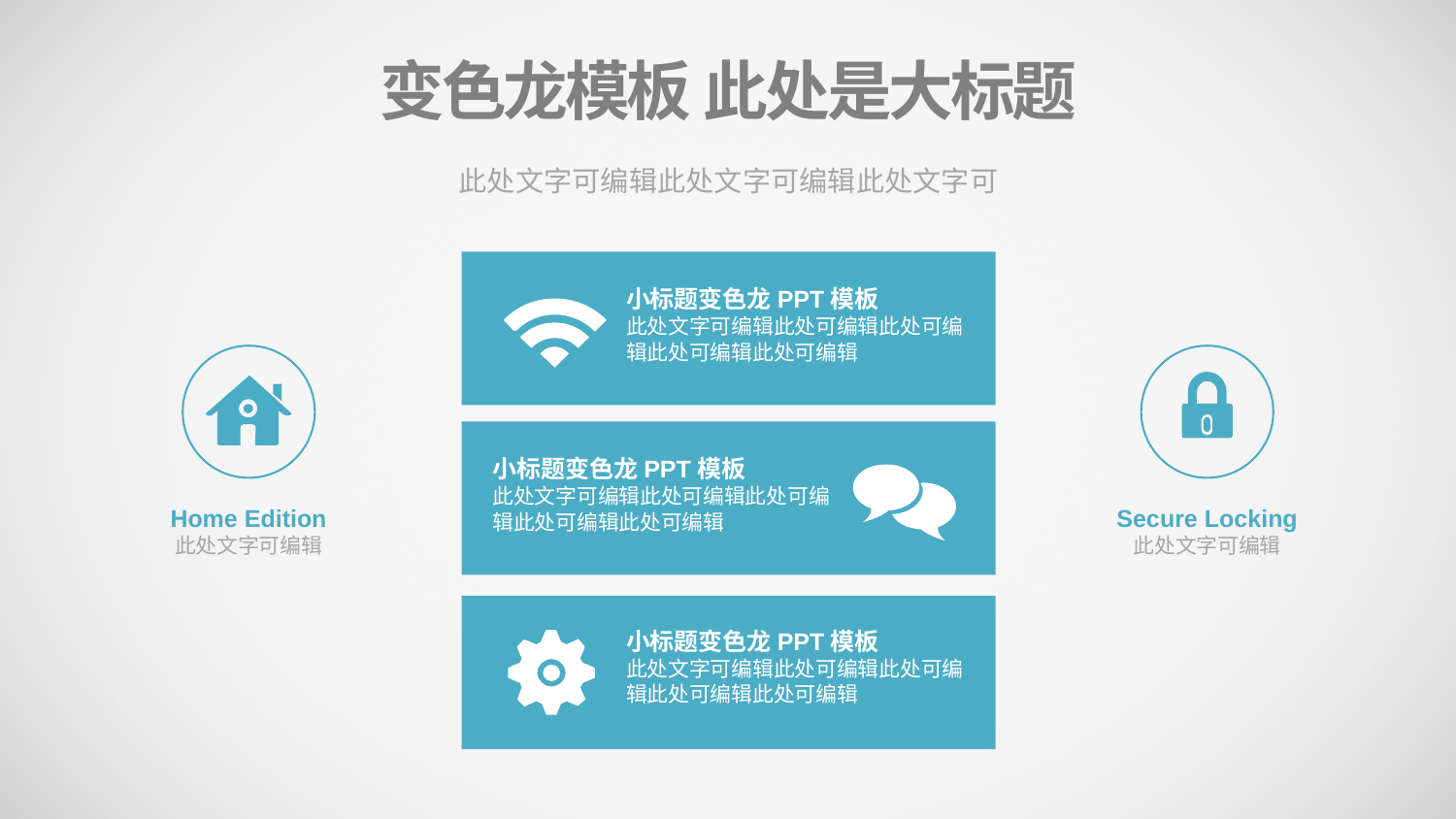

变色龙模板 此处是大标题
此处文字可编辑此处文字可编辑此处文字可

小标题变色龙PPT模板
此处文字可编辑此处可编辑此处可编辑此处可编辑此处可编辑

小标题变色龙PPT模板
此处文字可编辑此处可编辑此处可编辑此处可编辑此处可编辑

Home Edition
此处文字可编辑
Secure Locking
此处文字可编辑
小标题变色龙PPT模板
此处文字可编辑此处可编辑此处可编辑此处可编辑此处可编辑